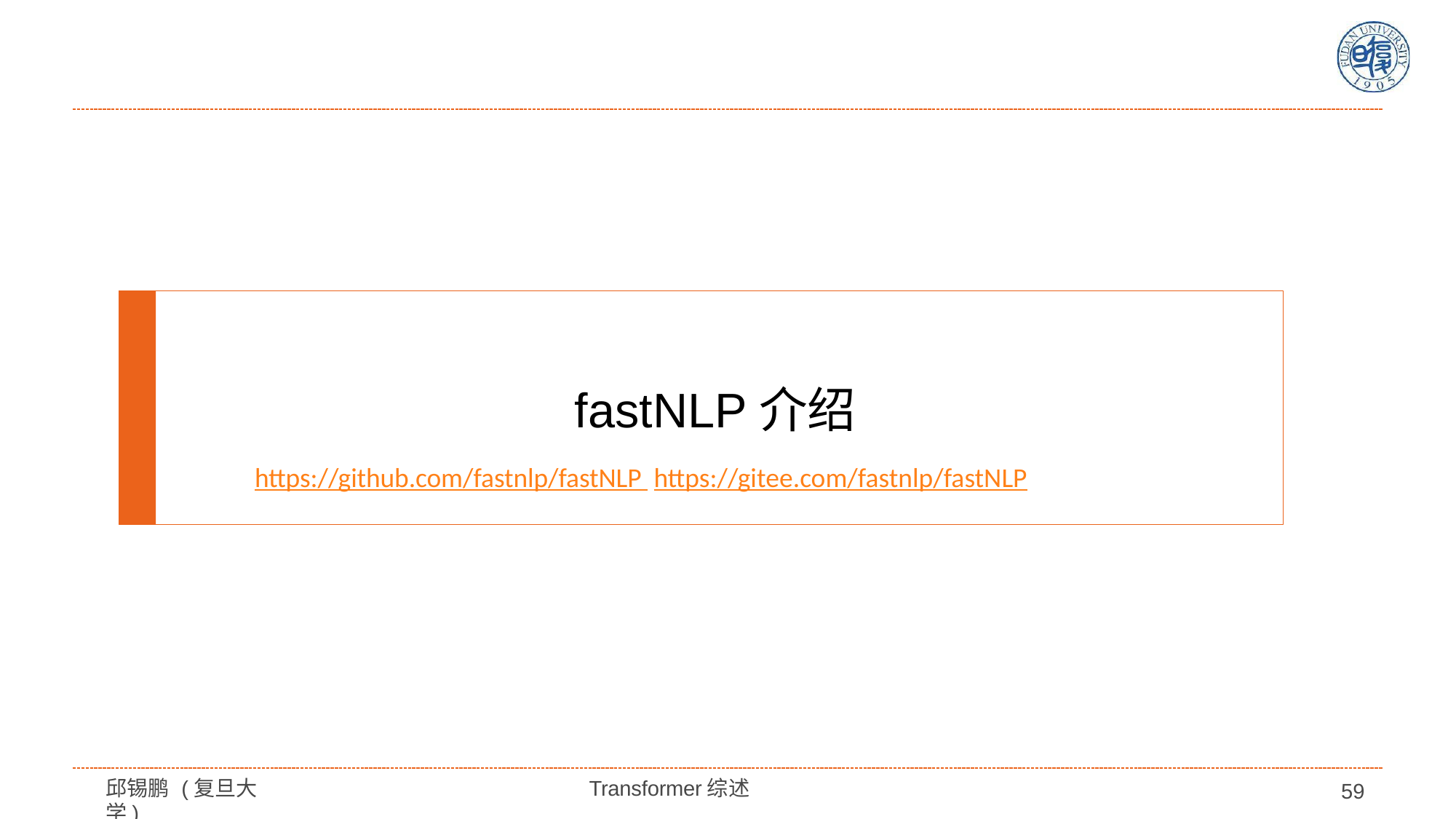

fastNLP介绍
https://github.com/fastnlp/fastNLP  https://gitee.com/fastnlp/fastNLP
邱锡鹏 (复旦大学)
Transformer综述
59